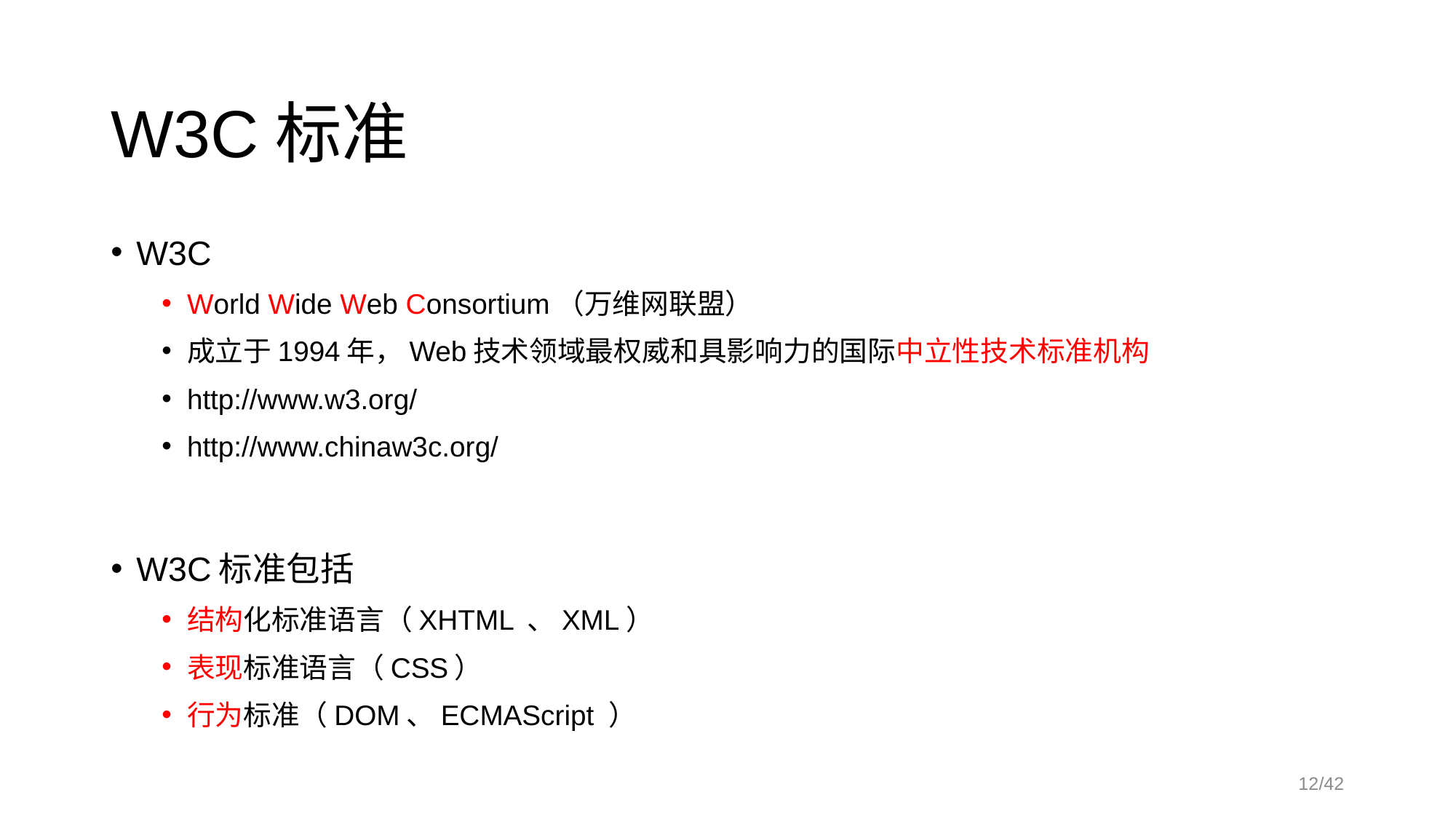

# W3C标准
W3C
World Wide Web Consortium（万维网联盟）
成立于1994年，Web技术领域最权威和具影响力的国际中立性技术标准机构
http://www.w3.org/
http://www.chinaw3c.org/

W3C标准包括
结构化标准语言（XHTML 、XML）
表现标准语言（CSS）
行为标准（DOM、ECMAScript ）
12/42